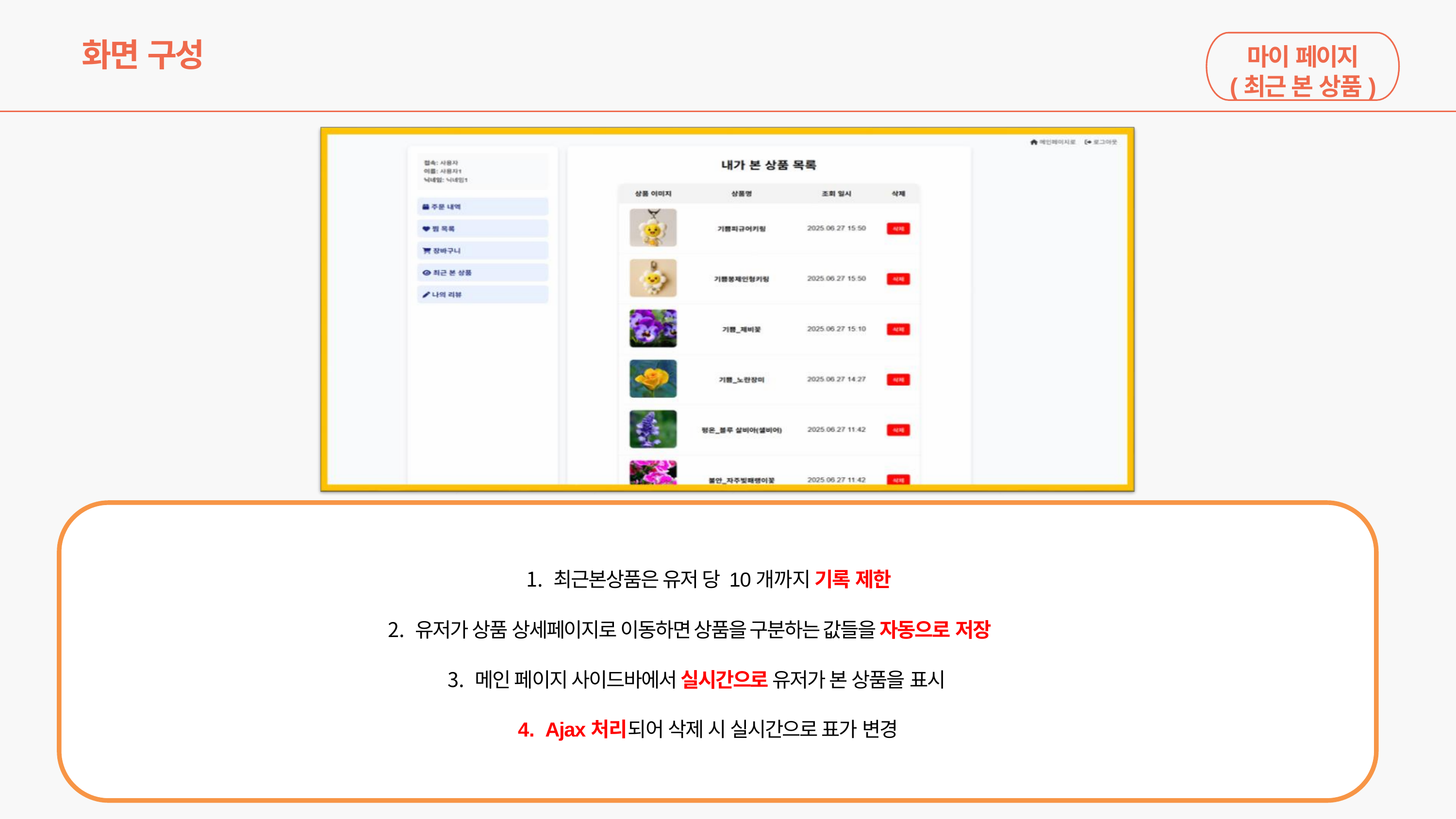

# 화면 구성
마이 페이지
(최근 본 상품)

최근본상품은 유저 당 10개까지 기록 제한

유저가 상품 상세페이지로 이동하면 상품을 구분하는 값들을 자동으로 저장

메인 페이지 사이드바에서 실시간으로 유저가 본 상품을 표시

Ajax처리되어 삭제 시 실시간으로 표가 변경